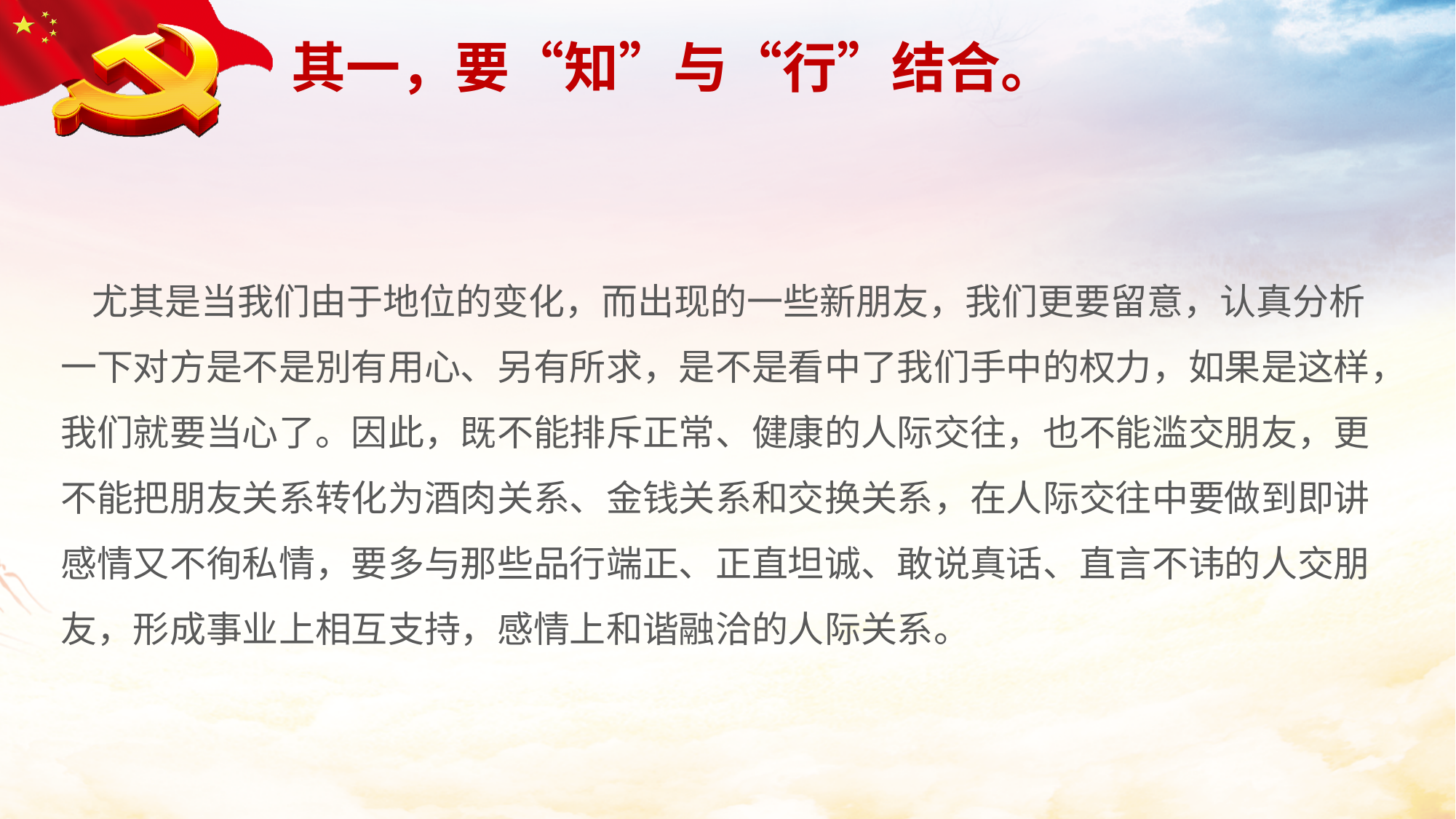

其一，要“知”与“行”结合。
    尤其是当我们由于地位的变化，而出现的一些新朋友，我们更要留意，认真分析一下对方是不是別有用心、另有所求，是不是看中了我们手中的权力，如果是这样，我们就要当心了。因此，既不能排斥正常、健康的人际交往，也不能滥交朋友，更不能把朋友关系转化为酒肉关系、金钱关系和交换关系，在人际交往中要做到即讲感情又不徇私情，要多与那些品行端正、正直坦诚、敢说真话、直言不讳的人交朋友，形成事业上相互支持，感情上和谐融洽的人际关系。